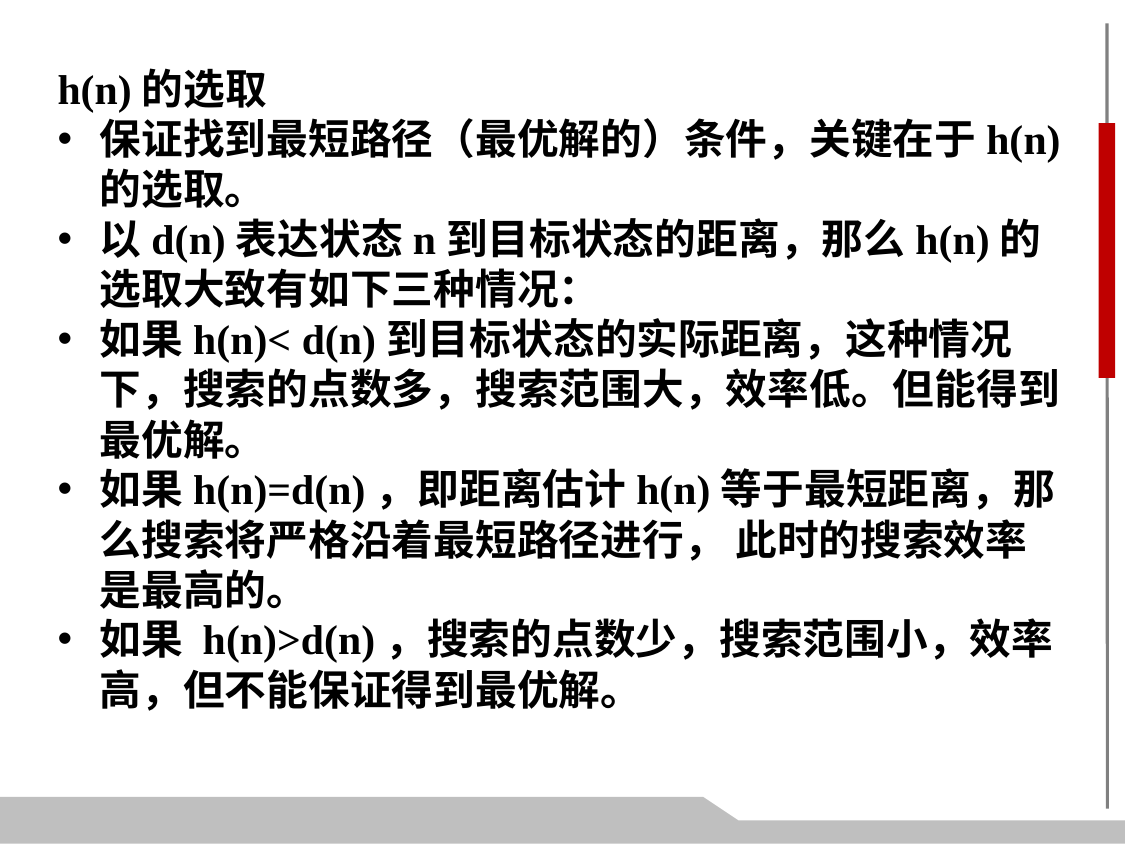

h(n)的选取
保证找到最短路径（最优解的）条件，关键在于h(n)的选取。
以d(n)表达状态n到目标状态的距离，那么h(n)的选取大致有如下三种情况：
如果h(n)< d(n)到目标状态的实际距离，这种情况下，搜索的点数多，搜索范围大，效率低。但能得到最优解。
如果h(n)=d(n)，即距离估计h(n)等于最短距离，那么搜索将严格沿着最短路径进行， 此时的搜索效率是最高的。
如果 h(n)>d(n)，搜索的点数少，搜索范围小，效率高，但不能保证得到最优解。